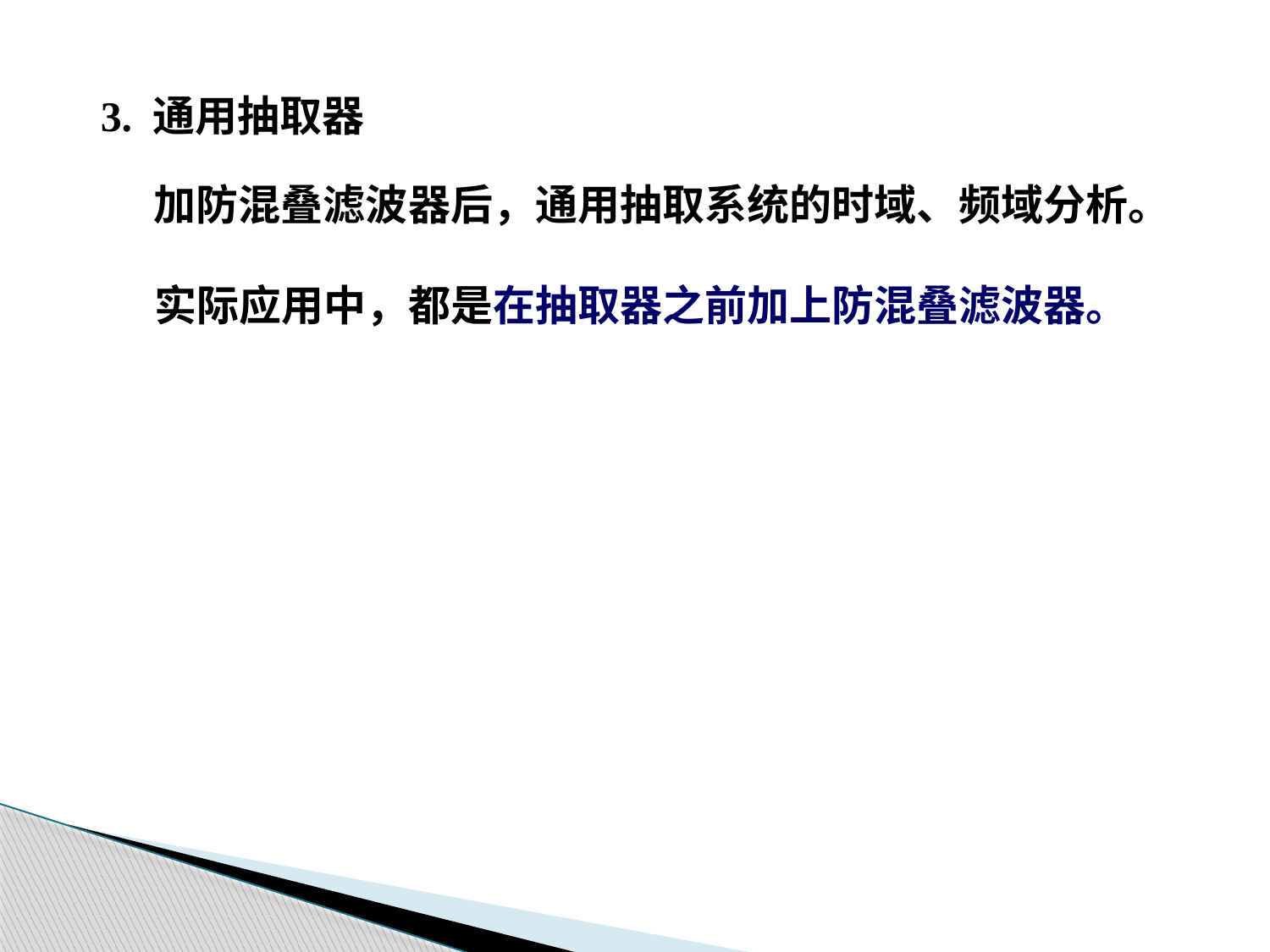

3. 通用抽取器
加防混叠滤波器后，通用抽取系统的时域、频域分析。
实际应用中，都是在抽取器之前加上防混叠滤波器。